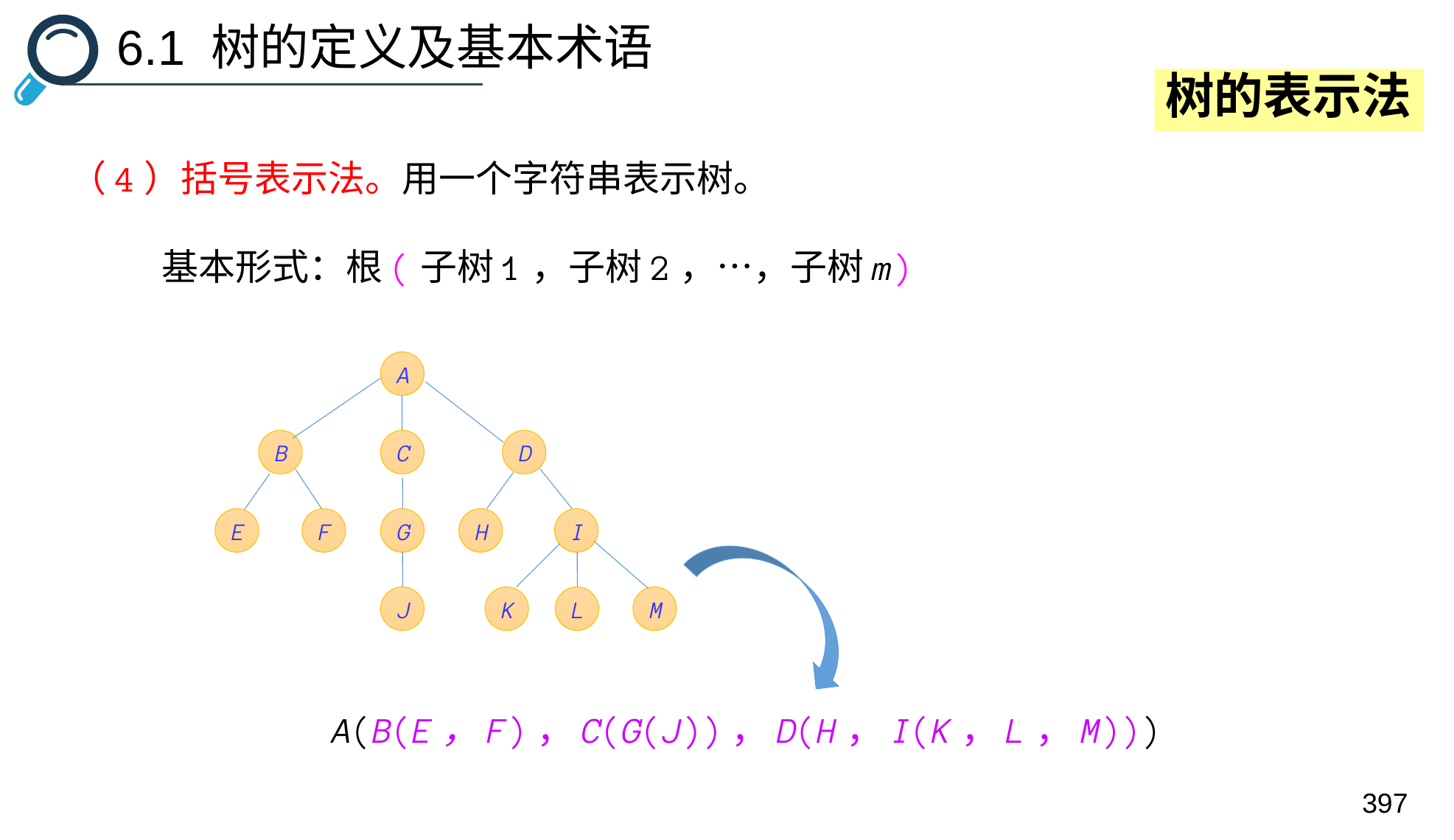

6.1 树的定义及基本术语
树的表示法
（4）括号表示法。用一个字符串表示树。
          基本形式：根(子树1，子树2，…，子树m)
A

B
C
D

E
F
G
H
I

J
K
L
M

A(B(E，F)，C(G(J))，D(H，I(K，L，M)))
397